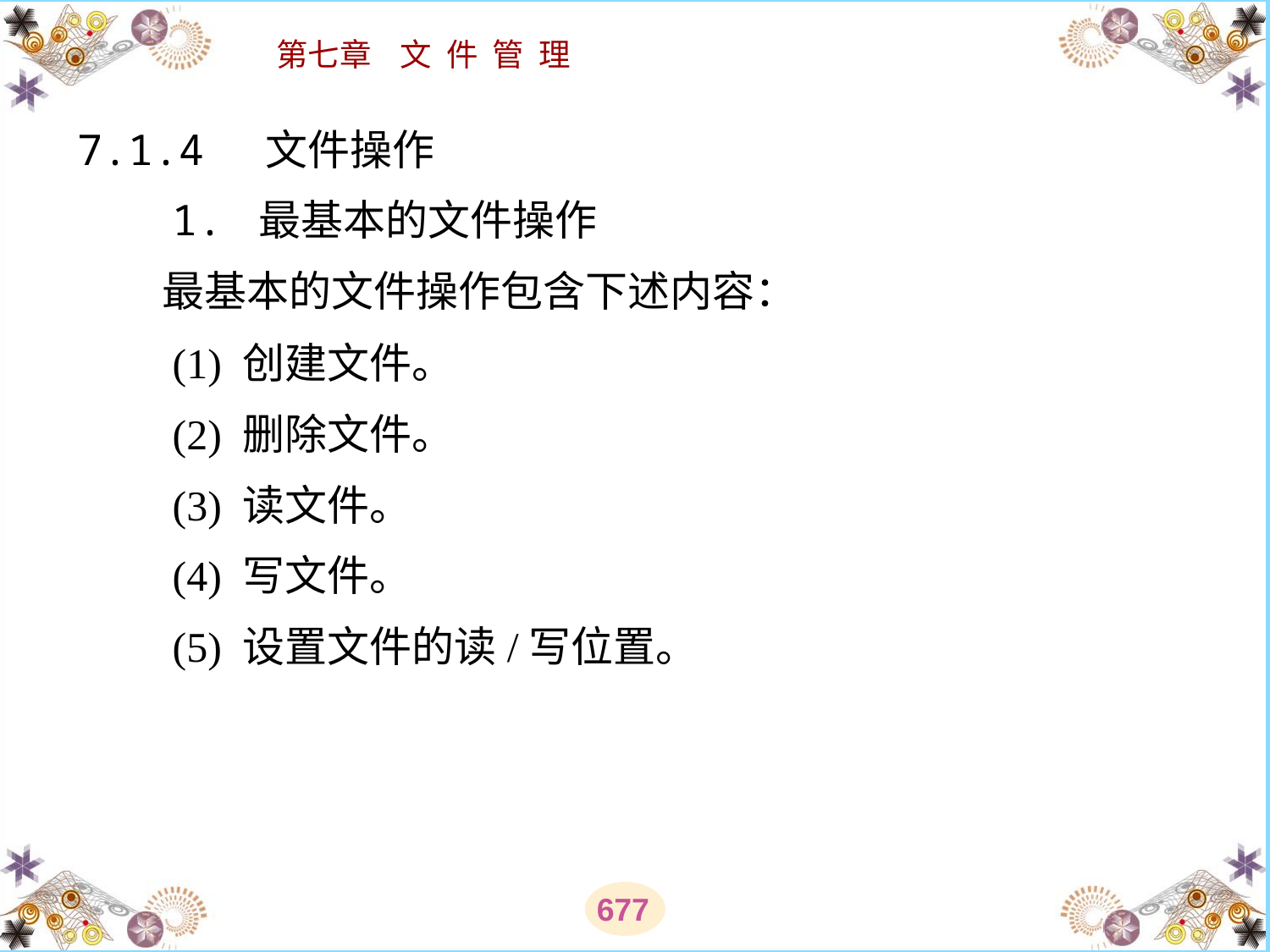

# 7.1.4  文件操作 　　1. 最基本的文件操作 　　最基本的文件操作包含下述内容： 　　(1) 创建文件。 　　(2) 删除文件。 　　(3) 读文件。 　　(4) 写文件。 　　(5) 设置文件的读/写位置。